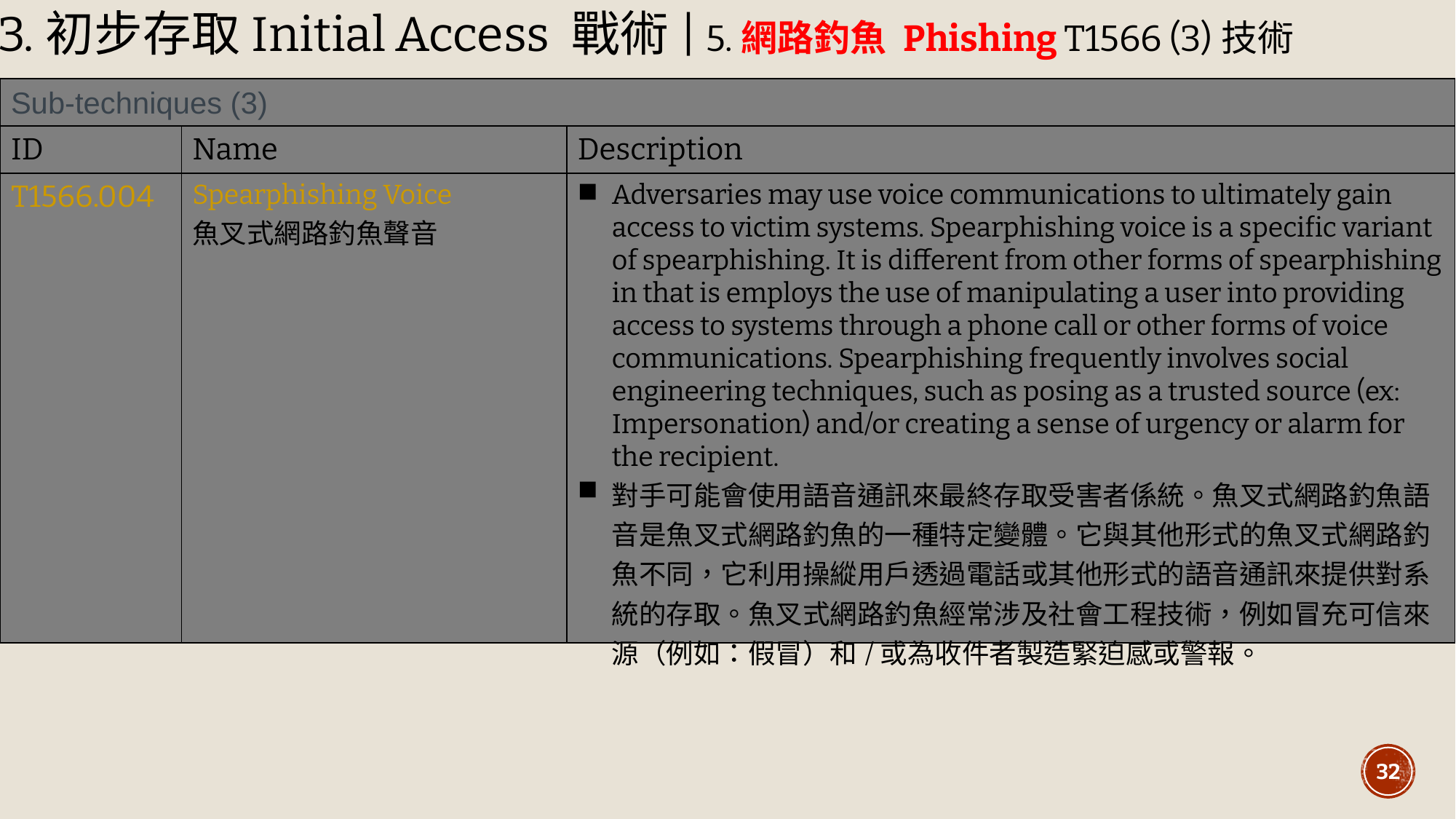

3.初步存取Initial Access 戰術| 5.網路釣魚 Phishing T1566 (3)技術
| Sub-techniques (3) |  |  |
| --- | --- | --- |
| ID | Name | Description |
| T1566.004 | Spearphishing Voice 魚叉式網路釣魚聲音 | Adversaries may use voice communications to ultimately gain access to victim systems. Spearphishing voice is a specific variant of spearphishing. It is different from other forms of spearphishing in that is employs the use of manipulating a user into providing access to systems through a phone call or other forms of voice communications. Spearphishing frequently involves social engineering techniques, such as posing as a trusted source (ex: Impersonation) and/or creating a sense of urgency or alarm for the recipient. 對手可能會使用語音通訊來最終存取受害者係統。魚叉式網路釣魚語音是魚叉式網路釣魚的一種特定變體。它與其他形式的魚叉式網路釣魚不同，它利用操縱用戶透過電話或其他形式的語音通訊來提供對系統的存取。魚叉式網路釣魚經常涉及社會工程技術，例如冒充可信來源（例如：假冒）和/或為收件者製造緊迫感或警報。 |

32